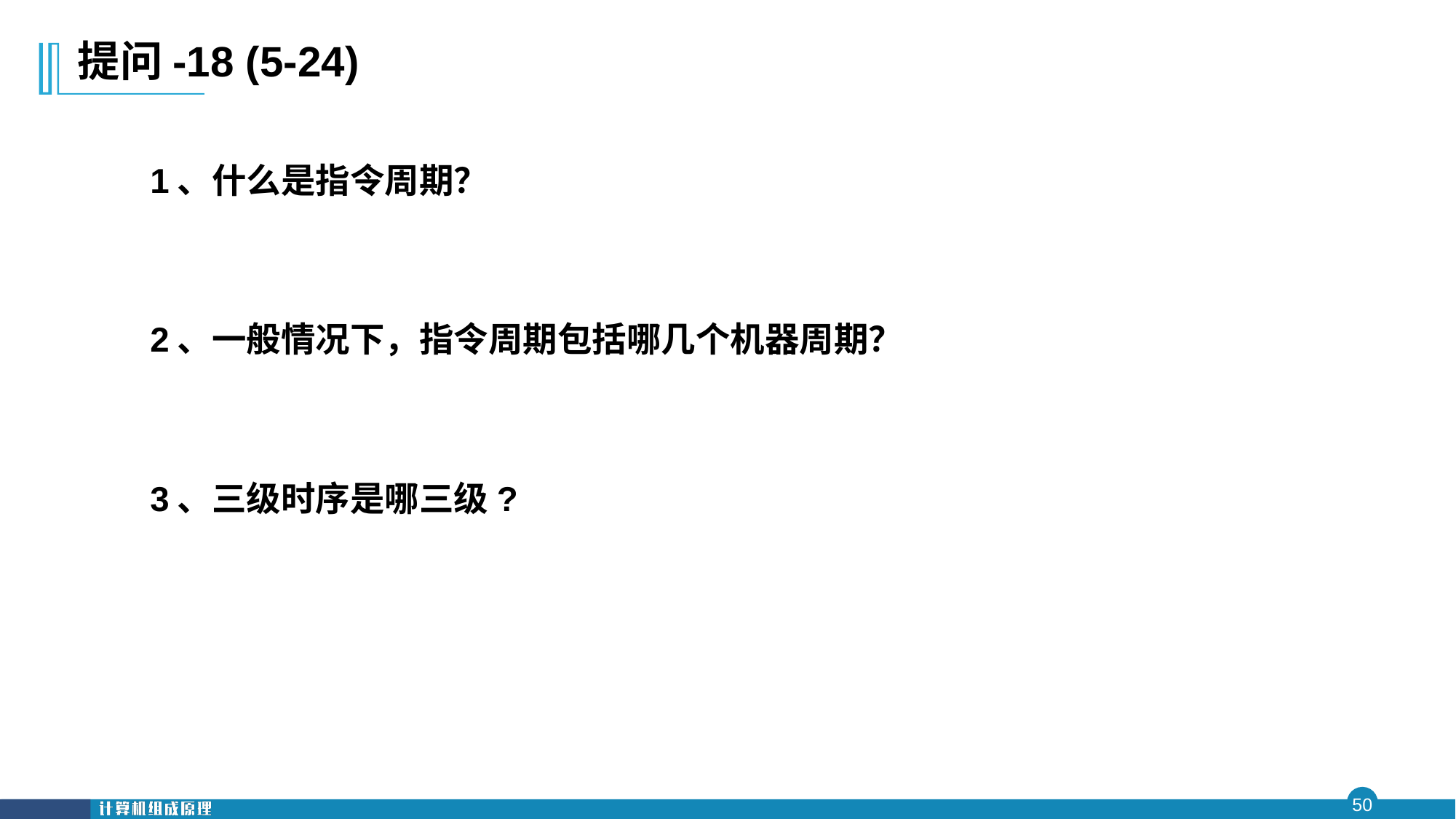

提问-18 (5-24)
1、什么是指令周期？

2、一般情况下，指令周期包括哪几个机器周期？

3、三级时序是哪三级?